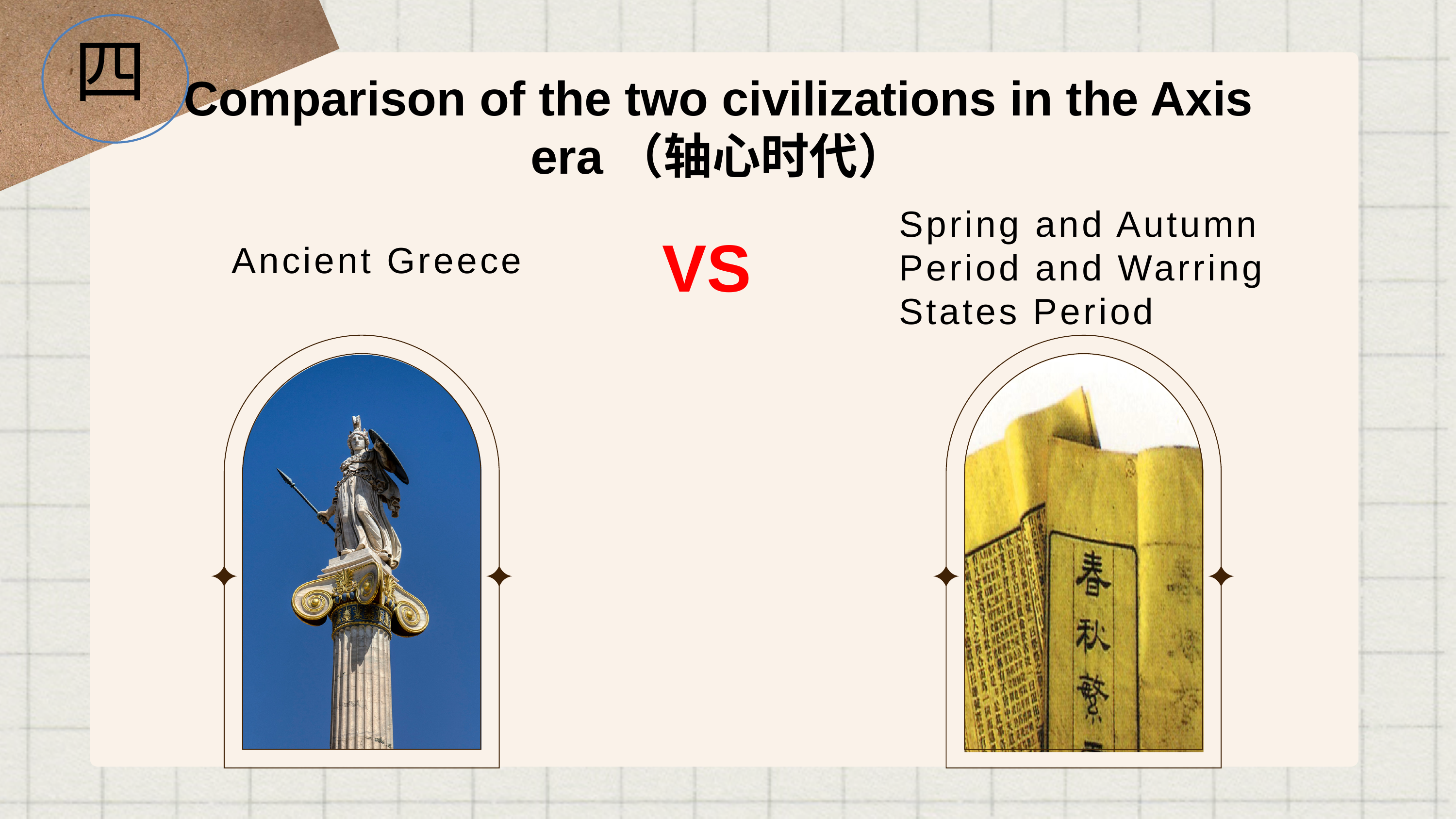

四

Comparison of the two civilizations in the Axis era（轴心时代）

Spring and Autumn Period and Warring States Period
VS
Ancient Greece